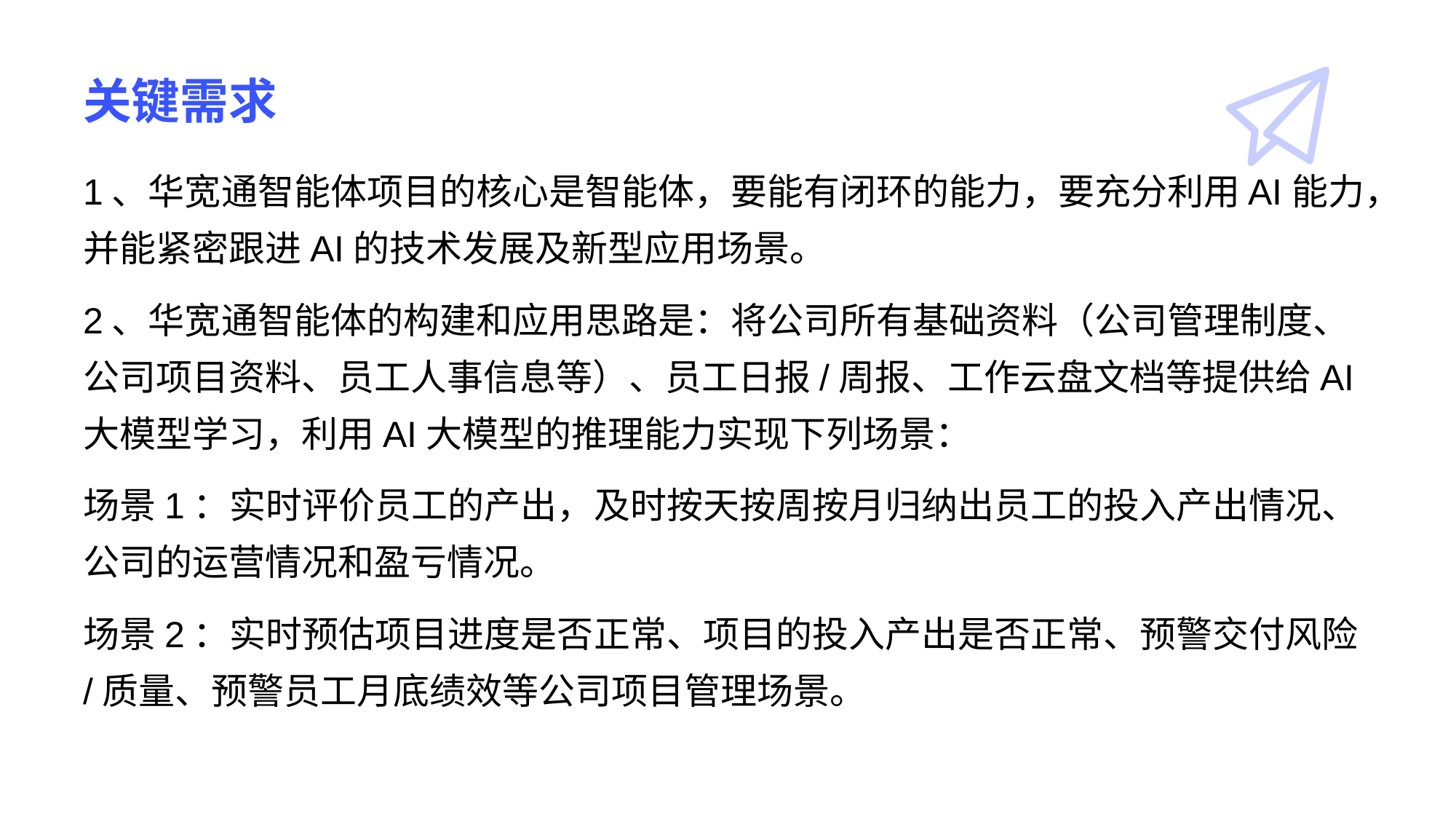

# 关键需求
1、华宽通智能体项目的核心是智能体，要能有闭环的能力，要充分利用AI能力，并能紧密跟进AI的技术发展及新型应用场景。
2、华宽通智能体的构建和应用思路是：将公司所有基础资料（公司管理制度、公司项目资料、员工人事信息等）、员工日报/周报、工作云盘文档等提供给AI大模型学习，利用AI大模型的推理能力实现下列场景：
场景1：实时评价员工的产出，及时按天按周按月归纳出员工的投入产出情况、公司的运营情况和盈亏情况。
场景2：实时预估项目进度是否正常、项目的投入产出是否正常、预警交付风险/质量、预警员工月底绩效等公司项目管理场景。